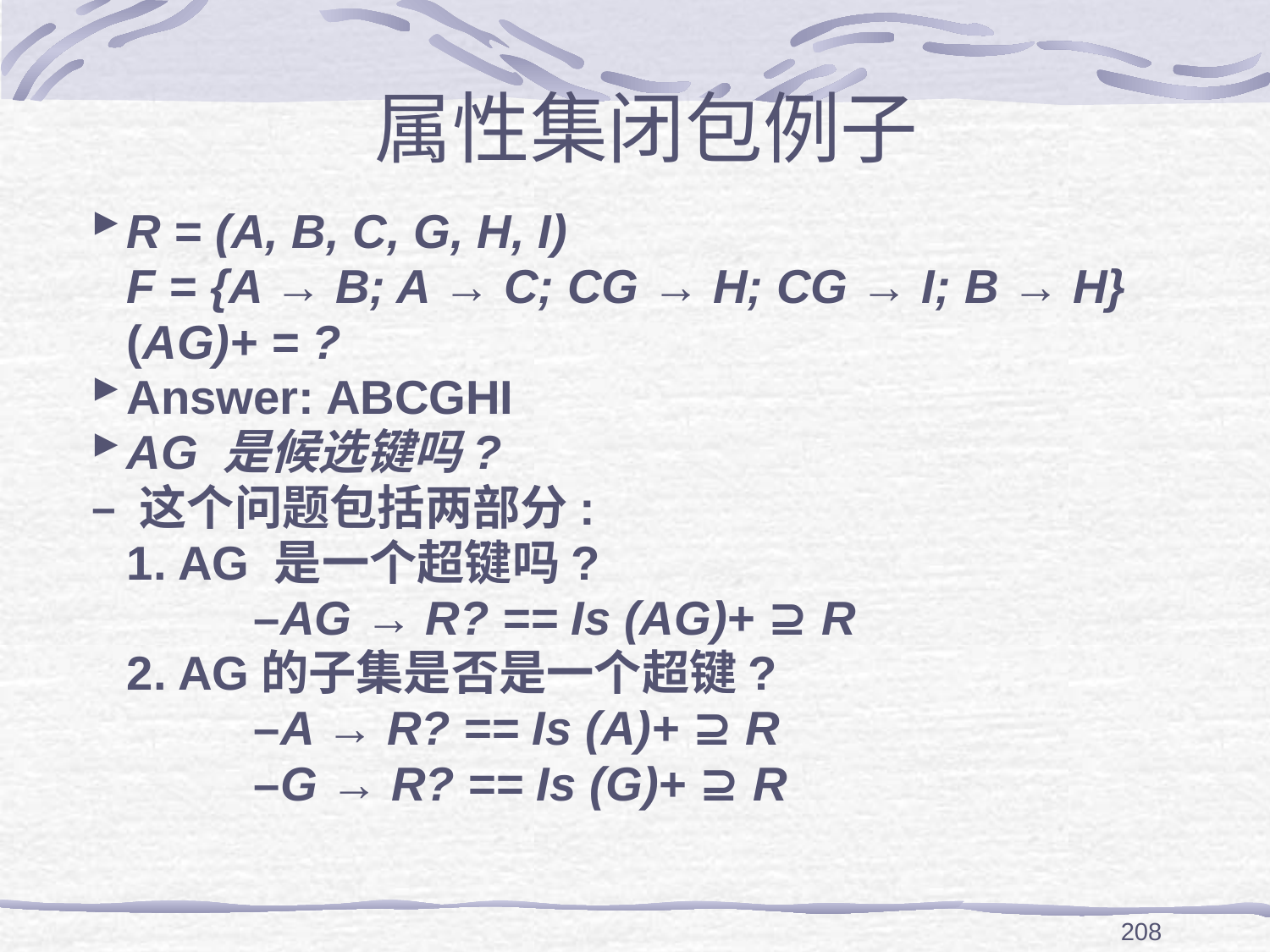

属性集闭包例子
R = (A, B, C, G, H, I)
	F = {A → B; A → C; CG → H; CG → I; B → H}
 	(AG)+ = ?
Answer: ABCGHI
AG 是候选键吗?
– 这个问题包括两部分:
	1. AG 是一个超键吗?
		–AG → R? == Is (AG)+ ⊇ R
	2. AG的子集是否是一个超键?
		–A → R? == Is (A)+ ⊇ R
		–G → R? == Is (G)+ ⊇ R
208